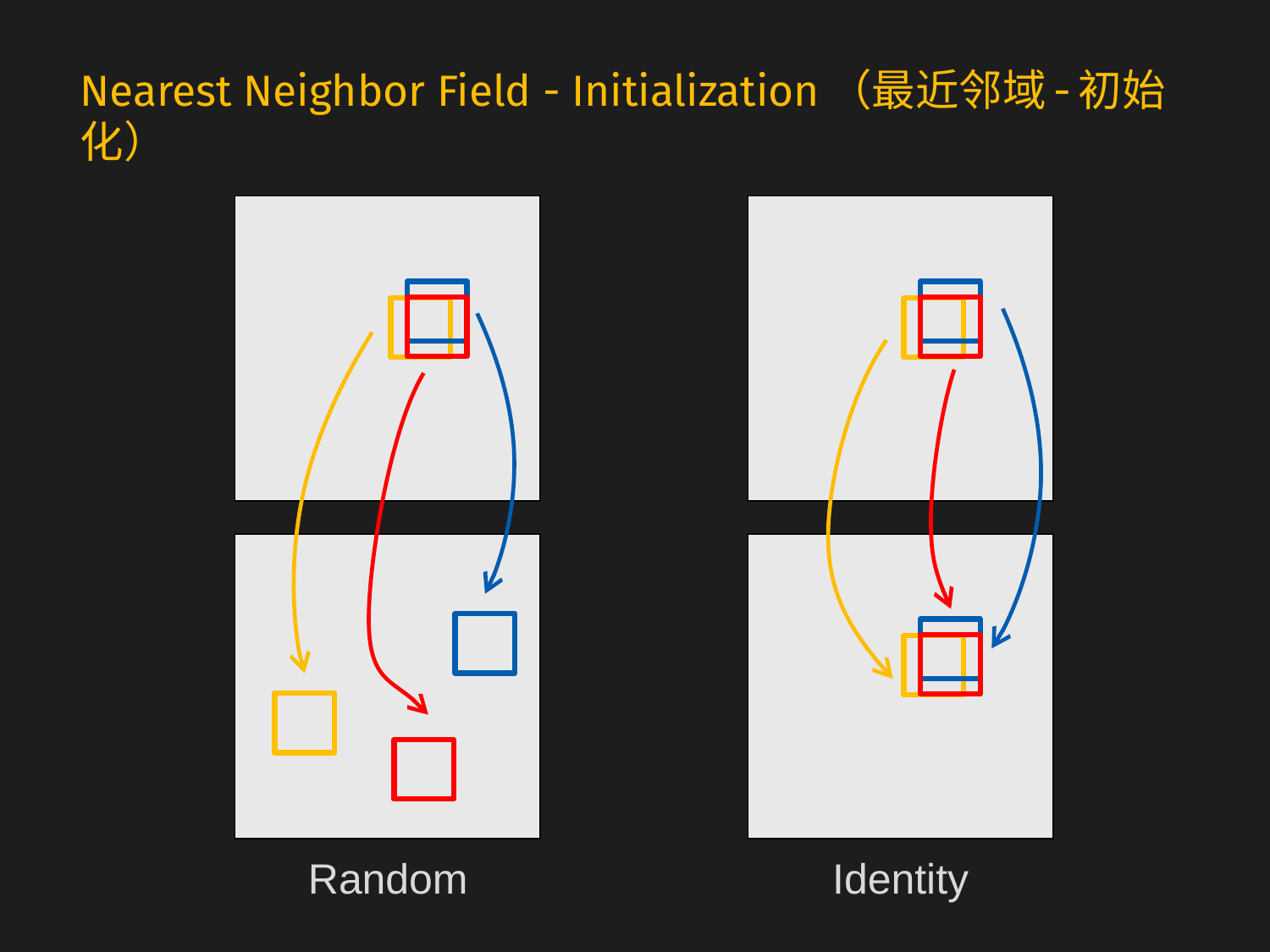

# Nearest Neighbor Field - Initialization（最近邻域-初始化）

Random
Identity